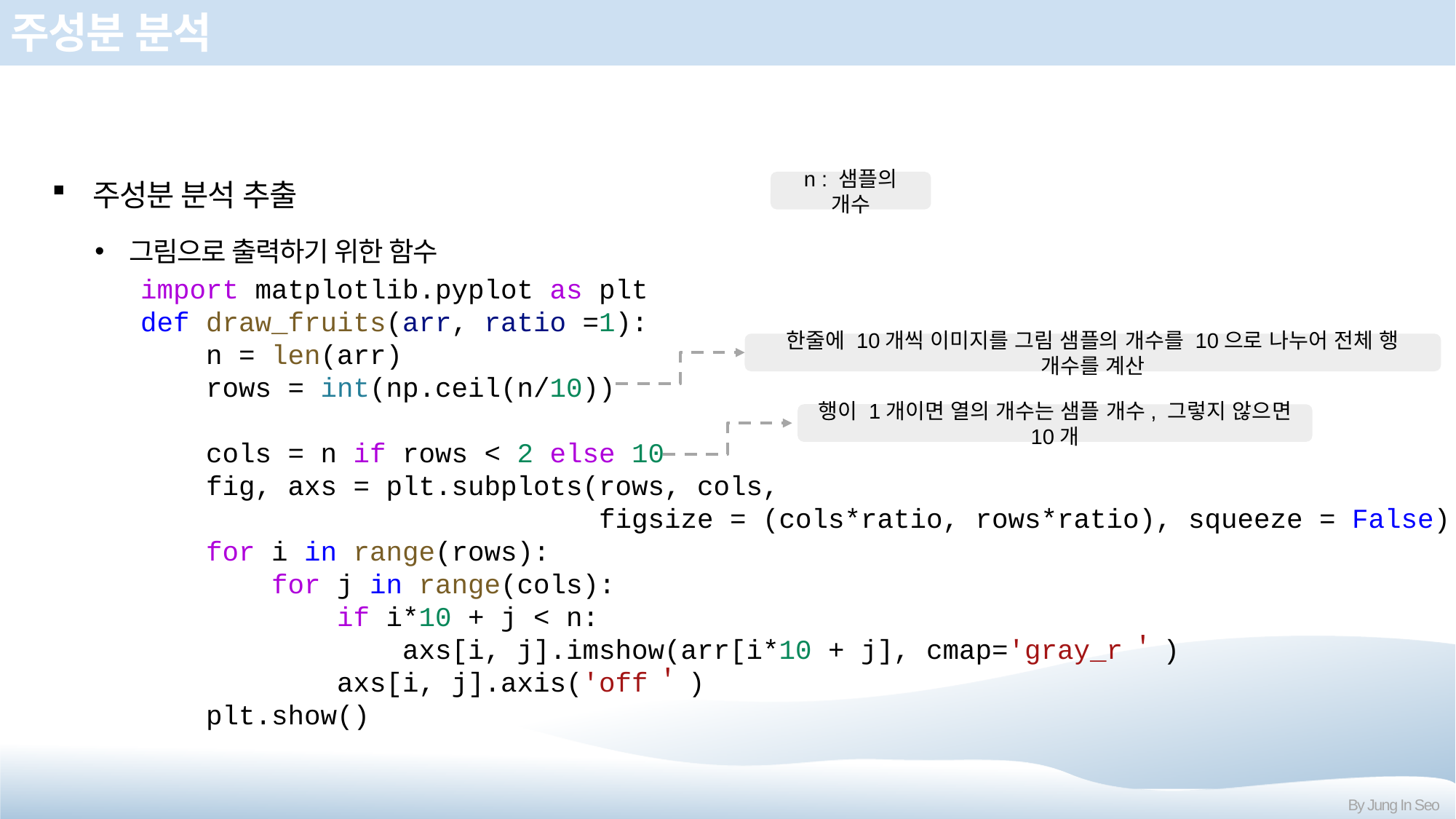

# 주성분 분석
주성분 분석 추출
그림으로 출력하기 위한 함수

n : 샘플의 개수
import matplotlib.pyplot as plt
def draw_fruits(arr, ratio =1):
    n = len(arr)
    rows = int(np.ceil(n/10))

    cols = n if rows < 2 else 10
    fig, axs = plt.subplots(rows, cols,
                            figsize = (cols*ratio, rows*ratio), squeeze = False)
    for i in range(rows):
        for j in range(cols):
            if i*10 + j < n:
                axs[i, j].imshow(arr[i*10 + j], cmap='gray_r＇)
            axs[i, j].axis('off＇)
    plt.show()
한줄에 10개씩 이미지를 그림 샘플의 개수를 10으로 나누어 전체 행 개수를 계산
행이 1개이면 열의 개수는 샘플 개수, 그렇지 않으면 10개